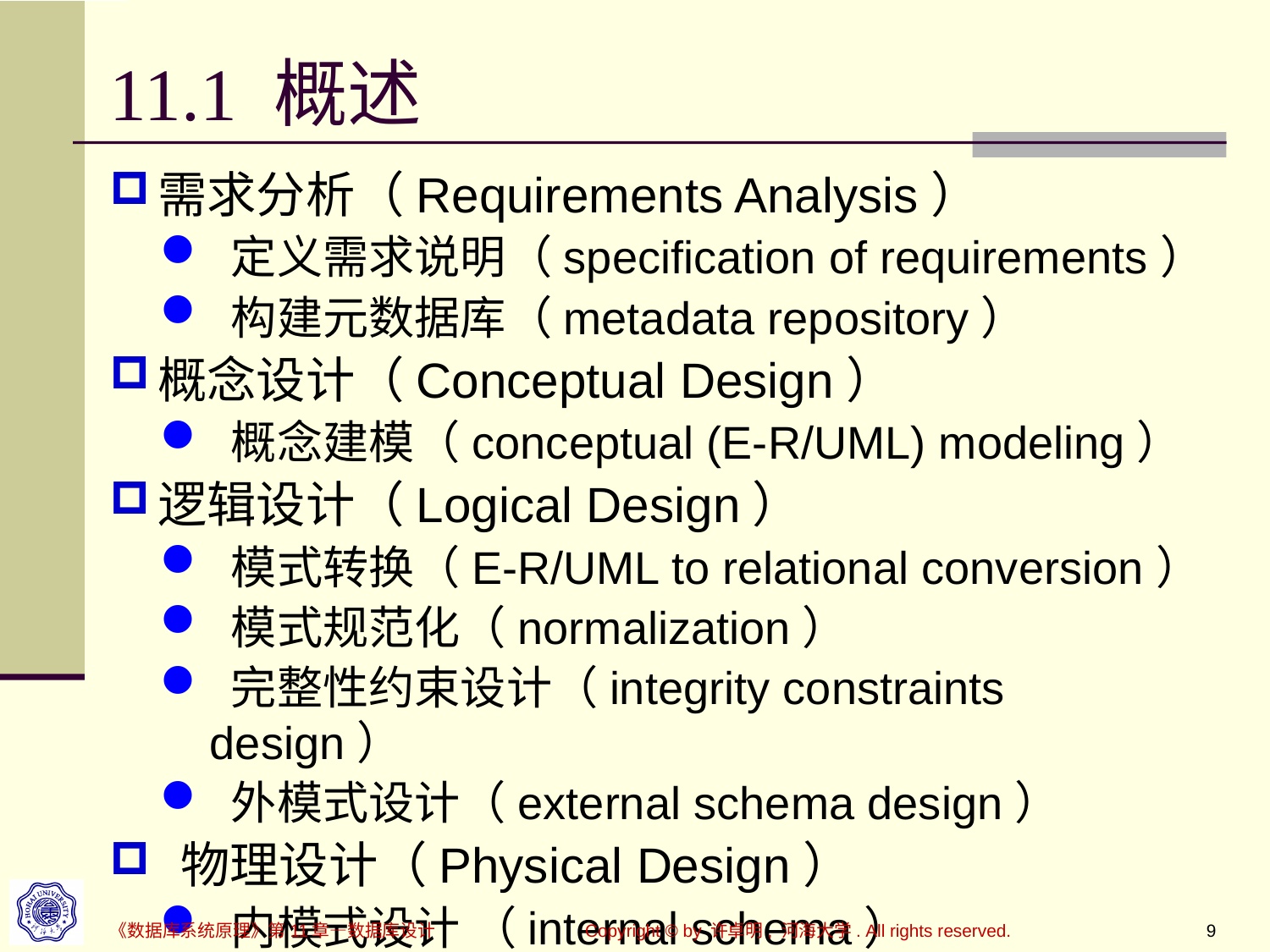

# 11.1 概述
需求分析（Requirements Analysis）
 定义需求说明（specification of requirements）
 构建元数据库（metadata repository）
概念设计（Conceptual Design）
 概念建模（conceptual (E-R/UML) modeling）
逻辑设计（Logical Design）
 模式转换（E-R/UML to relational conversion）
 模式规范化（normalization）
 完整性约束设计（integrity constraints design）
 外模式设计（external schema design）
 物理设计（Physical Design）
 内模式设计 （internal schema）
Copyright © by 许卓明, 河海大学. All rights reserved.
9
《数据库系统原理》第11章—数据库设计